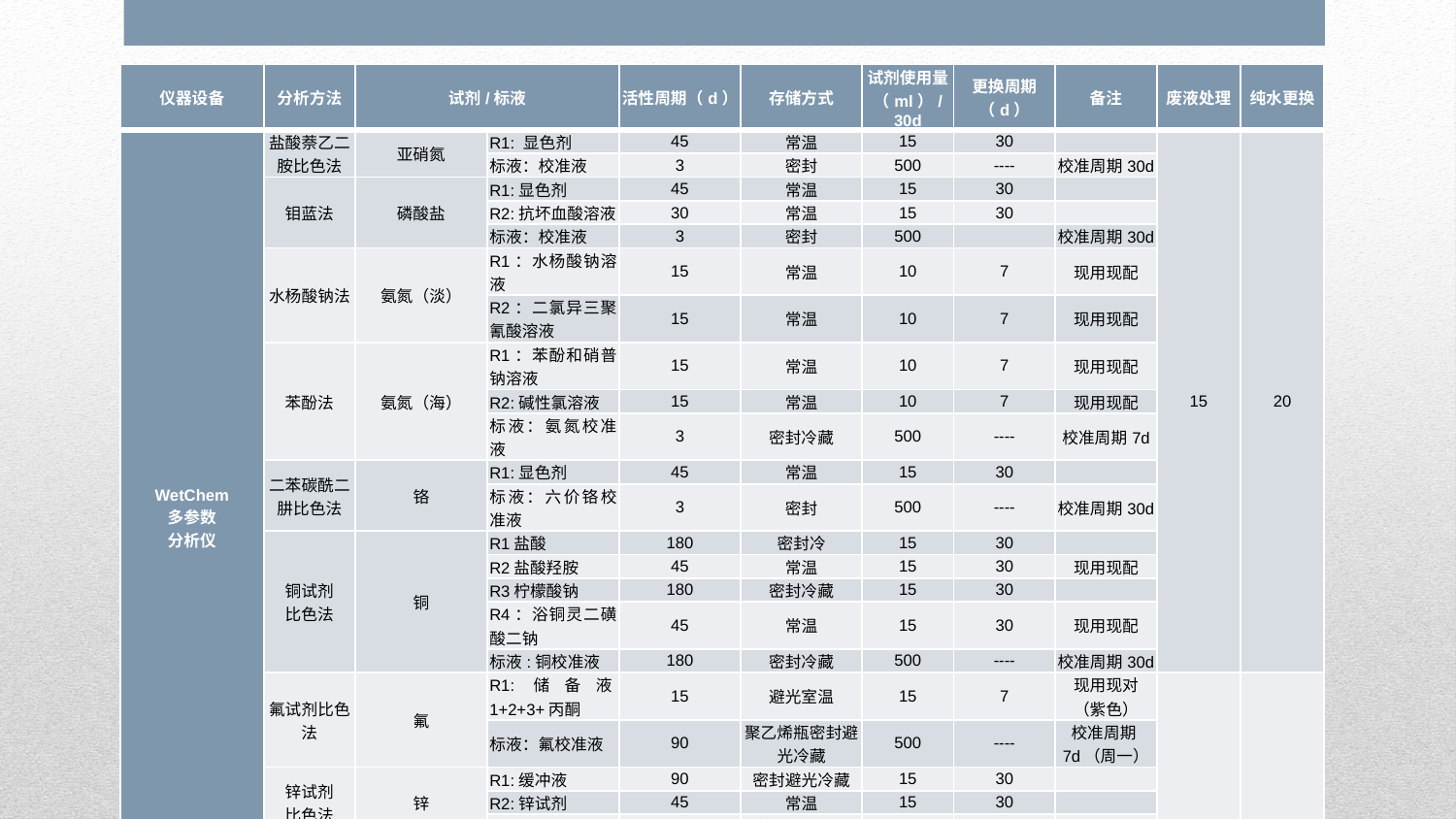

| 仪器设备 | 分析方法 | 试剂/标液 |  | 活性周期（d） | 存储方式 | 试剂使用量（ml）/30d | 更换周期（d） | 备注 | 废液处理 | 纯水更换 |
| --- | --- | --- | --- | --- | --- | --- | --- | --- | --- | --- |
| WetChem 多参数 分析仪 | 盐酸萘乙二胺比色法 | 亚硝氮 | R1: 显色剂 | 45 | 常温 | 15 | 30 |  | 15 | 20 |
|  |  |  | 标液：校准液 | 3 | 密封 | 500 | ---- | 校准周期30d |  |  |
|  | 钼蓝法 | 磷酸盐 | R1:显色剂 | 45 | 常温 | 15 | 30 |  |  |  |
|  |  |  | R2:抗坏血酸溶液 | 30 | 常温 | 15 | 30 |  |  |  |
|  |  |  | 标液：校准液 | 3 | 密封 | 500 |  | 校准周期30d |  |  |
|  | 水杨酸钠法 | 氨氮（淡） | R1：水杨酸钠溶液 | 15 | 常温 | 10 | 7 | 现用现配 |  |  |
|  |  |  | R2：二氯异三聚氰酸溶液 | 15 | 常温 | 10 | 7 | 现用现配 |  |  |
|  | 苯酚法 | 氨氮（海） | R1：苯酚和硝普钠溶液 | 15 | 常温 | 10 | 7 | 现用现配 |  |  |
|  |  |  | R2:碱性氯溶液 | 15 | 常温 | 10 | 7 | 现用现配 |  |  |
|  |  |  | 标液：氨氮校准液 | 3 | 密封冷藏 | 500 | ---- | 校准周期7d |  |  |
|  | 二苯碳酰二肼比色法 | 铬 | R1:显色剂 | 45 | 常温 | 15 | 30 |  |  |  |
|  |  |  | 标液：六价铬校准液 | 3 | 密封 | 500 | ---- | 校准周期30d |  |  |
|  | 铜试剂 比色法 | 铜 | R1盐酸 | 180 | 密封冷 | 15 | 30 |  |  |  |
|  |  |  | R2盐酸羟胺 | 45 | 常温 | 15 | 30 | 现用现配 |  |  |
|  |  |  | R3柠檬酸钠 | 180 | 密封冷藏 | 15 | 30 |  |  |  |
|  |  |  | R4：浴铜灵二磺酸二钠 | 45 | 常温 | 15 | 30 | 现用现配 |  |  |
|  |  |  | 标液:铜校准液 | 180 | 密封冷藏 | 500 | ---- | 校准周期30d |  |  |
|  | 氟试剂比色法 | 氟 | R1:储备液1+2+3+丙酮 | 15 | 避光室温 | 15 | 7 | 现用现对（紫色） |  |  |
|  |  |  | 标液：氟校准液 | 90 | 聚乙烯瓶密封避光冷藏 | 500 | ---- | 校准周期7d（周一） |  |  |
|  | 锌试剂 比色法 | 锌 | R1:缓冲液 | 90 | 密封避光冷藏 | 15 | 30 |  |  |  |
|  |  |  | R2:锌试剂 | 45 | 常温 | 15 | 30 |  |  |  |
|  |  |  | 标液:锌校准液 | 180 | 密封避光冷藏 | 500 | ---- | 校准周期30d |  |  |
|  | 邻菲罗啉比色法 | 铁 | R1:0.5％邻菲啰啉溶液 | 45 | 常温 | 15 | 30 |  |  |  |
|  |  |  | 标液:铁校准液 | 3 | 密封 | 500 | ---- | 校准周期30d |  |  |